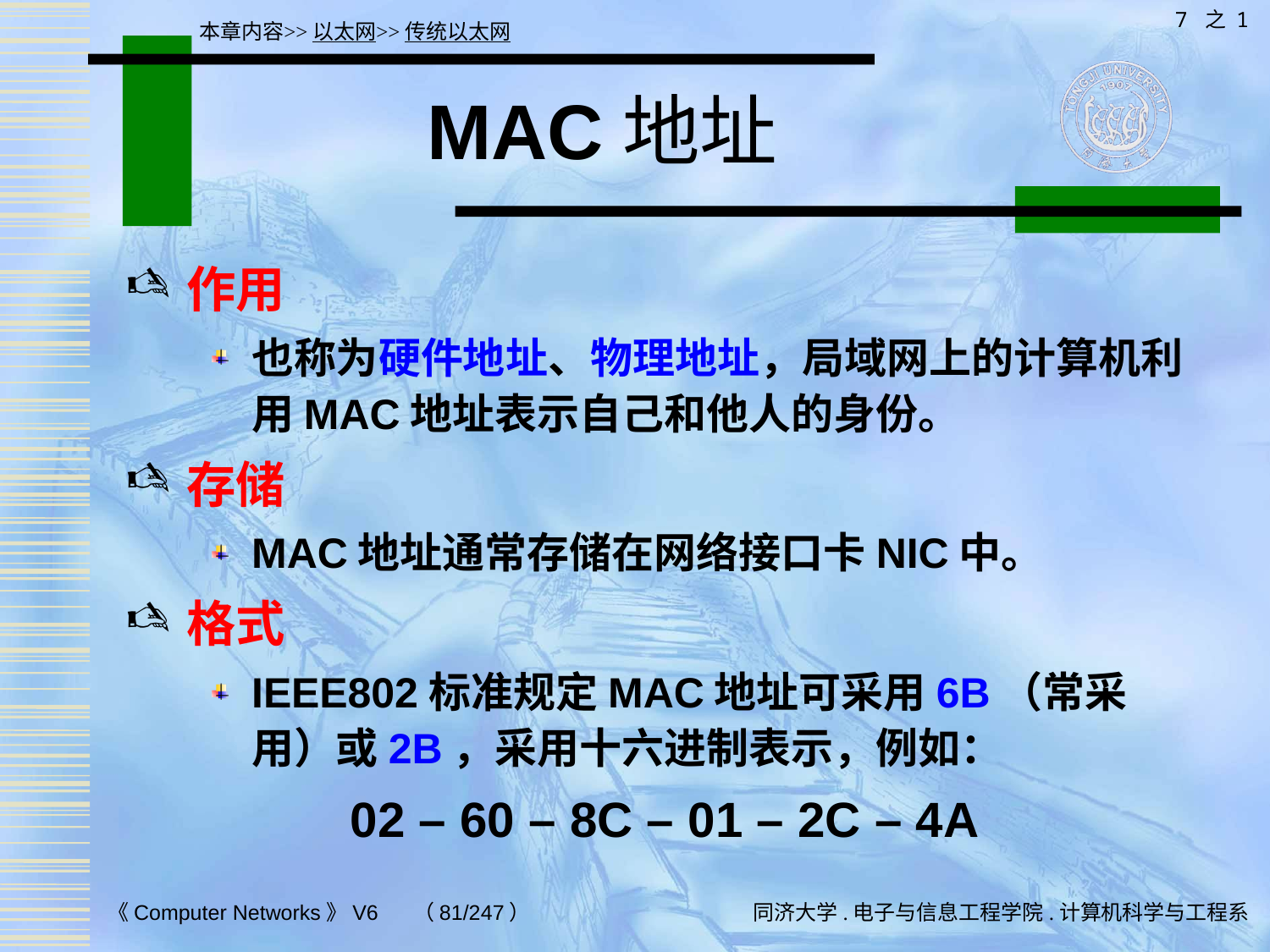

7 之 1
本章内容>>以太网>>传统以太网
# MAC地址
作用
也称为硬件地址、物理地址，局域网上的计算机利用MAC地址表示自己和他人的身份。
存储
MAC地址通常存储在网络接口卡NIC中。
格式
IEEE802标准规定MAC地址可采用6B（常采用）或2B，采用十六进制表示，例如：
02 – 60 – 8C – 01 – 2C – 4A